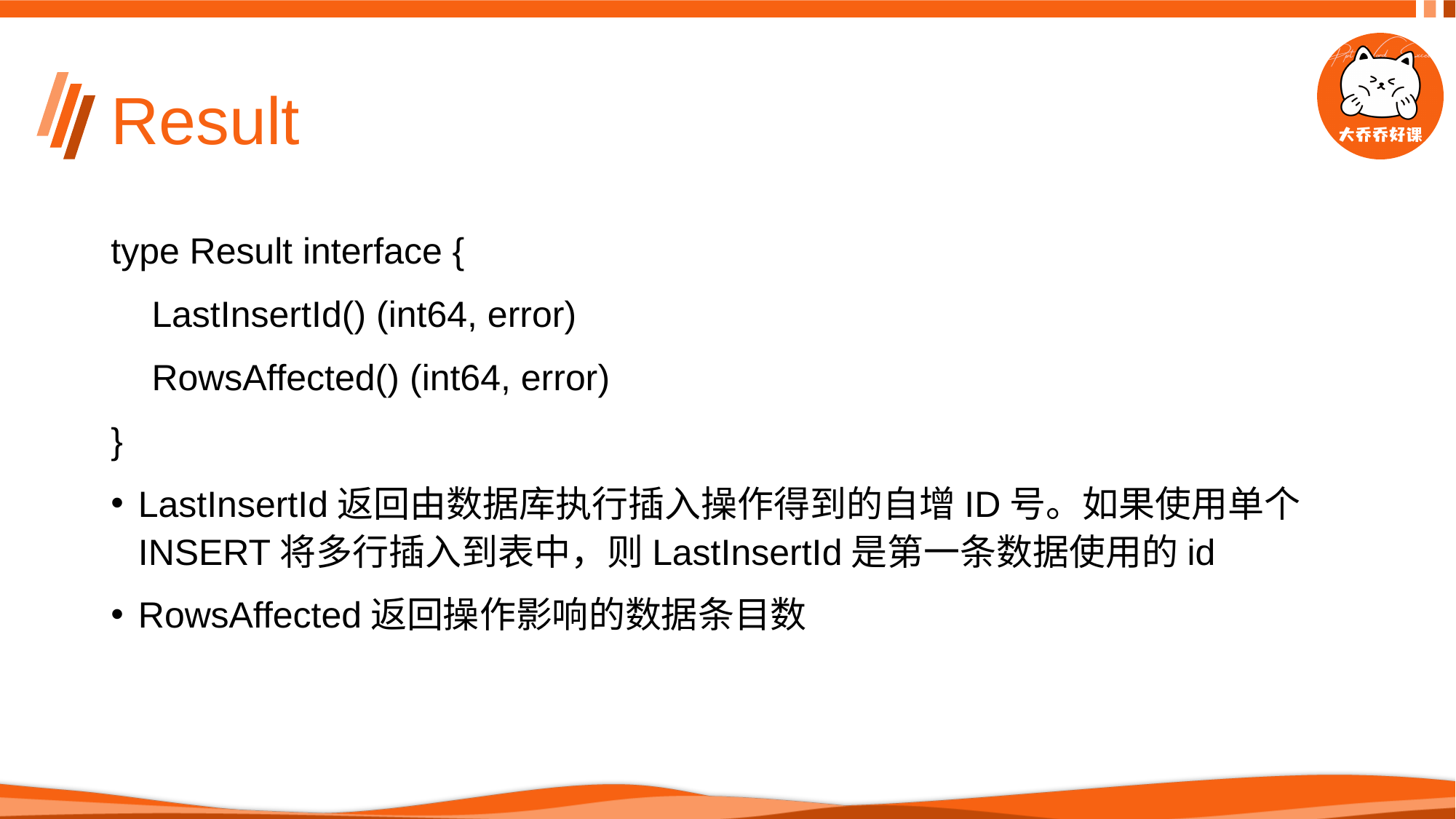

# Result
type Result interface {
    LastInsertId() (int64, error)
    RowsAffected() (int64, error)
}
LastInsertId返回由数据库执行插入操作得到的自增ID号。如果使用单个INSERT将多行插入到表中，则LastInsertId是第一条数据使用的id
RowsAffected返回操作影响的数据条目数